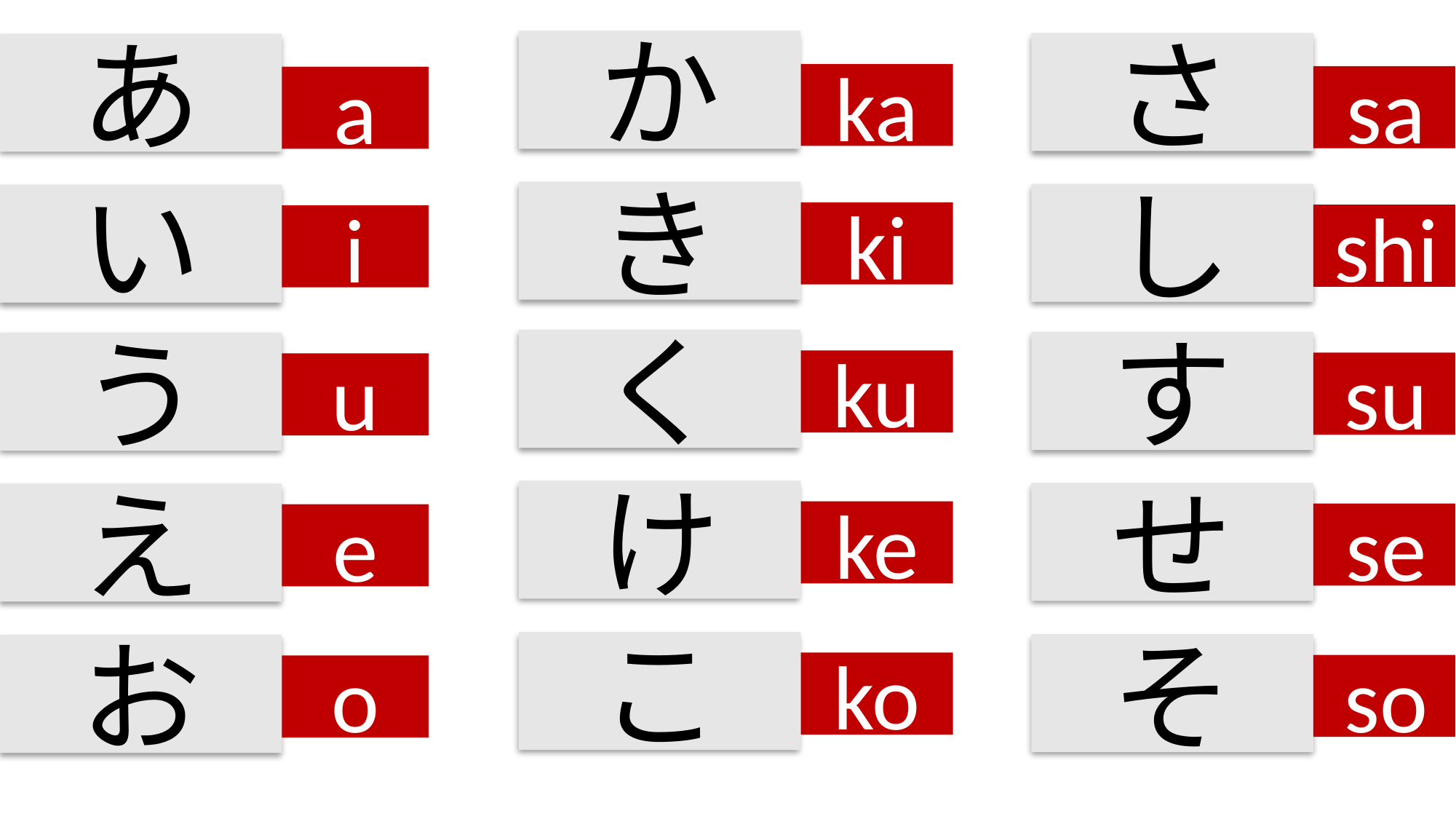

か
さ
あ
ka
sa
a
き
し
い
ki
shi
i
く
す
う
ku
su
u
け
せ
え
ke
se
e
こ
そ
お
ko
so
o